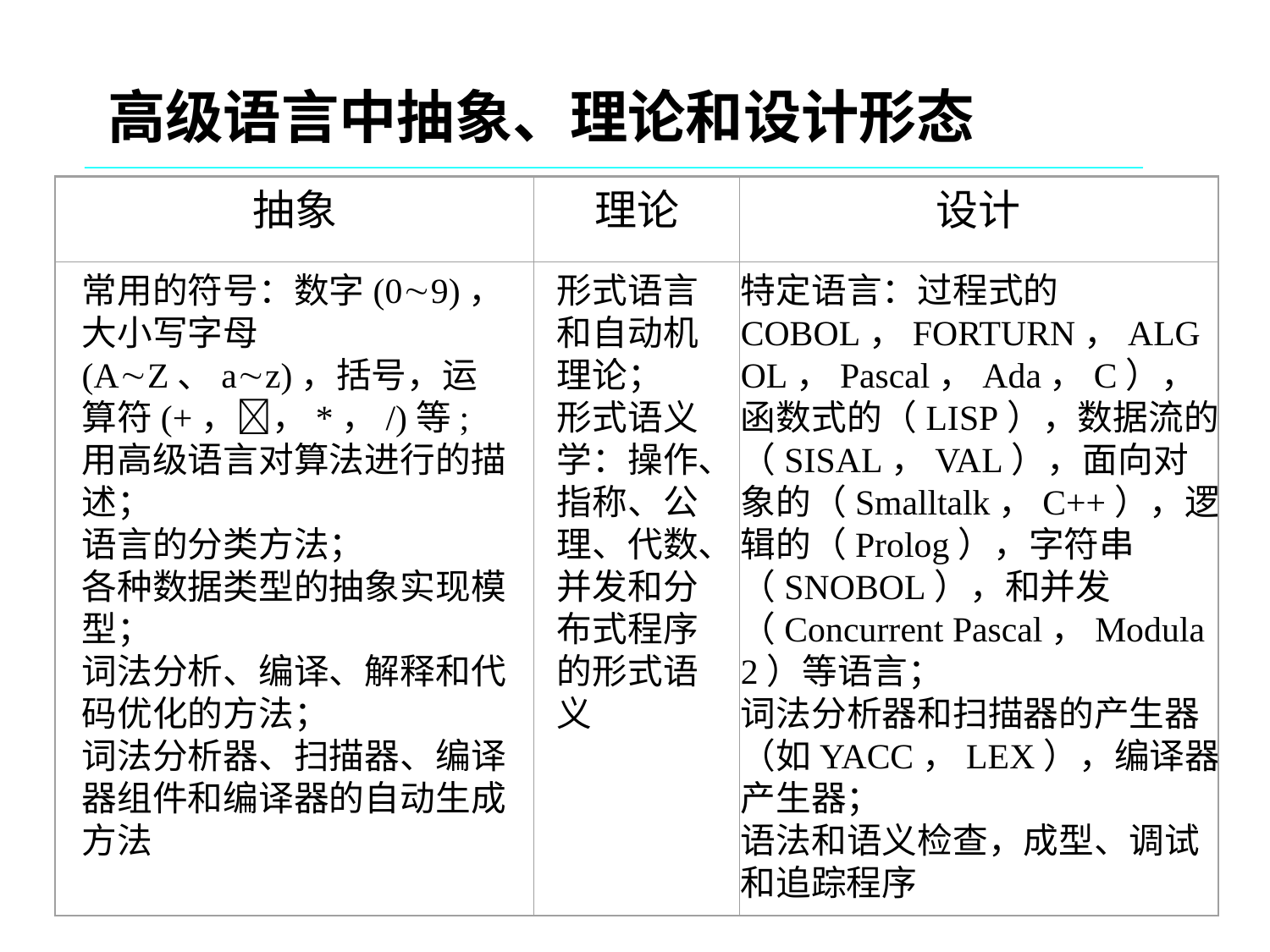

高级语言中抽象、理论和设计形态

抽象

理论

设计

常用的符号：数字(0∼9)，大小写字母(A∼Z、a∼z)，括号，运算符(+，−，*，/)等;
用高级语言对算法进行的描述；
语言的分类方法；
各种数据类型的抽象实现模型；
词法分析、编译、解释和代码优化的方法；
词法分析器、扫描器、编译器组件和编译器的自动生成方法

形式语言和自动机理论；
形式语义学：操作、指称、公理、代数、并发和分布式程序的形式语义
特定语言：过程式的COBOL，FORTURN，ALGOL，Pascal，Ada，C），函数式的（LISP），数据流的（SISAL，VAL），面向对象的（Smalltalk，C++），逻辑的（Prolog），字符串（SNOBOL），和并发（Concurrent Pascal，Modula 2）等语言；
词法分析器和扫描器的产生器（如YACC，LEX），编译器产生器；
语法和语义检查，成型、调试和追踪程序